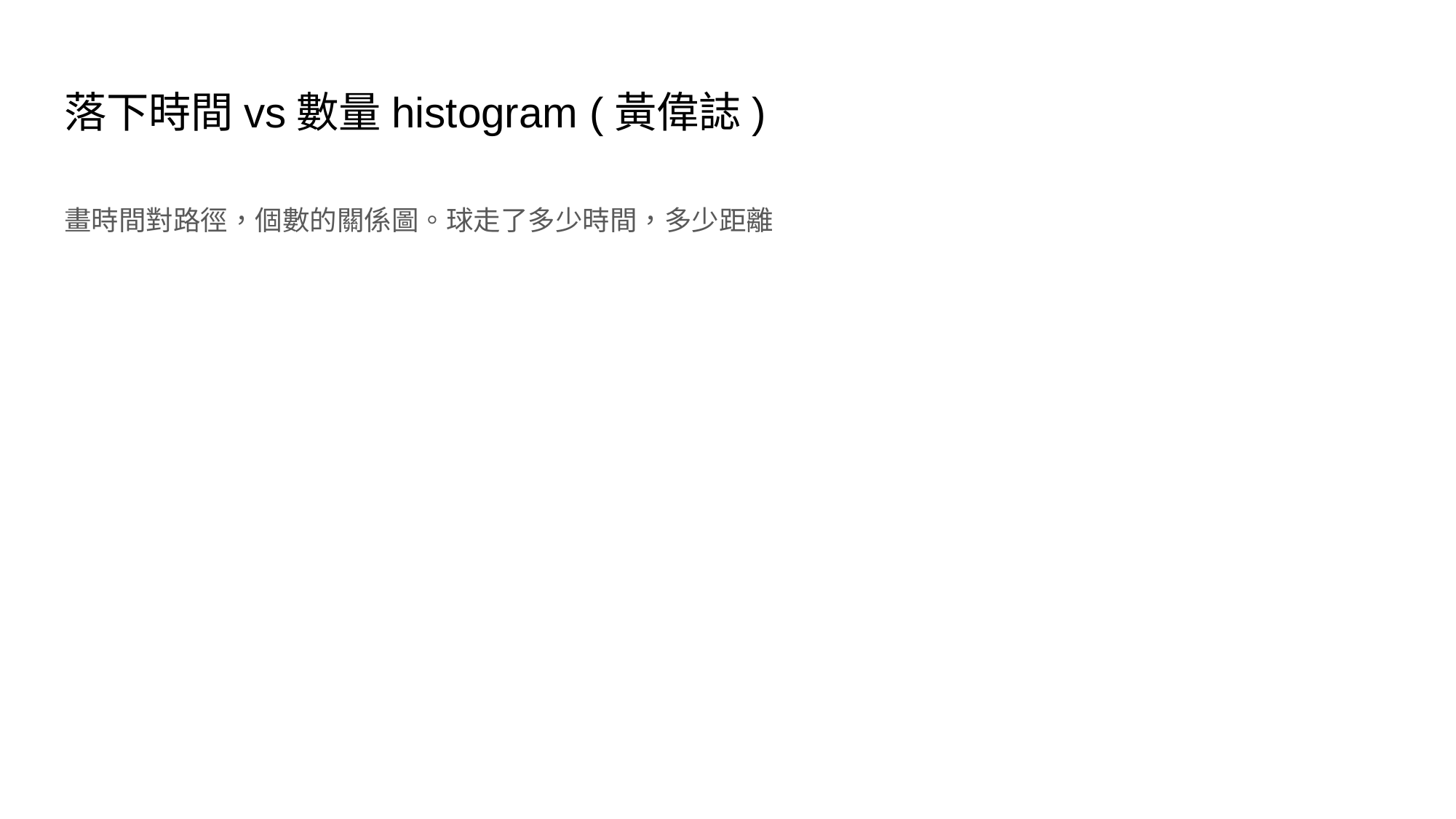

# 落下時間vs數量histogram (黃偉誌)
畫時間對路徑，個數的關係圖。球走了多少時間，多少距離